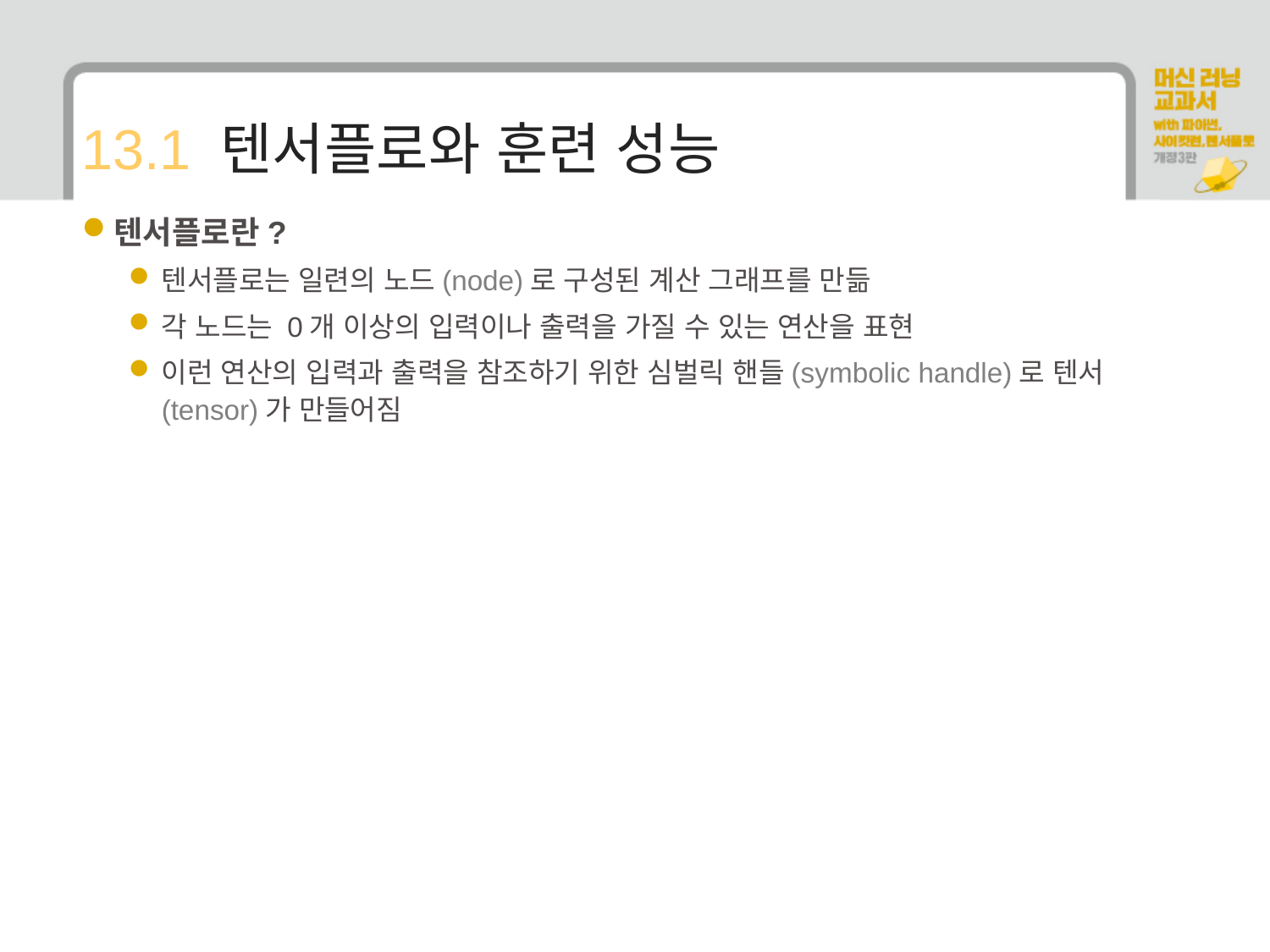

# 13.1 텐서플로와 훈련 성능
텐서플로란?
텐서플로는 일련의 노드(node)로 구성된 계산 그래프를 만듦
각 노드는 0개 이상의 입력이나 출력을 가질 수 있는 연산을 표현
이런 연산의 입력과 출력을 참조하기 위한 심벌릭 핸들(symbolic handle)로 텐서(tensor)가 만들어짐